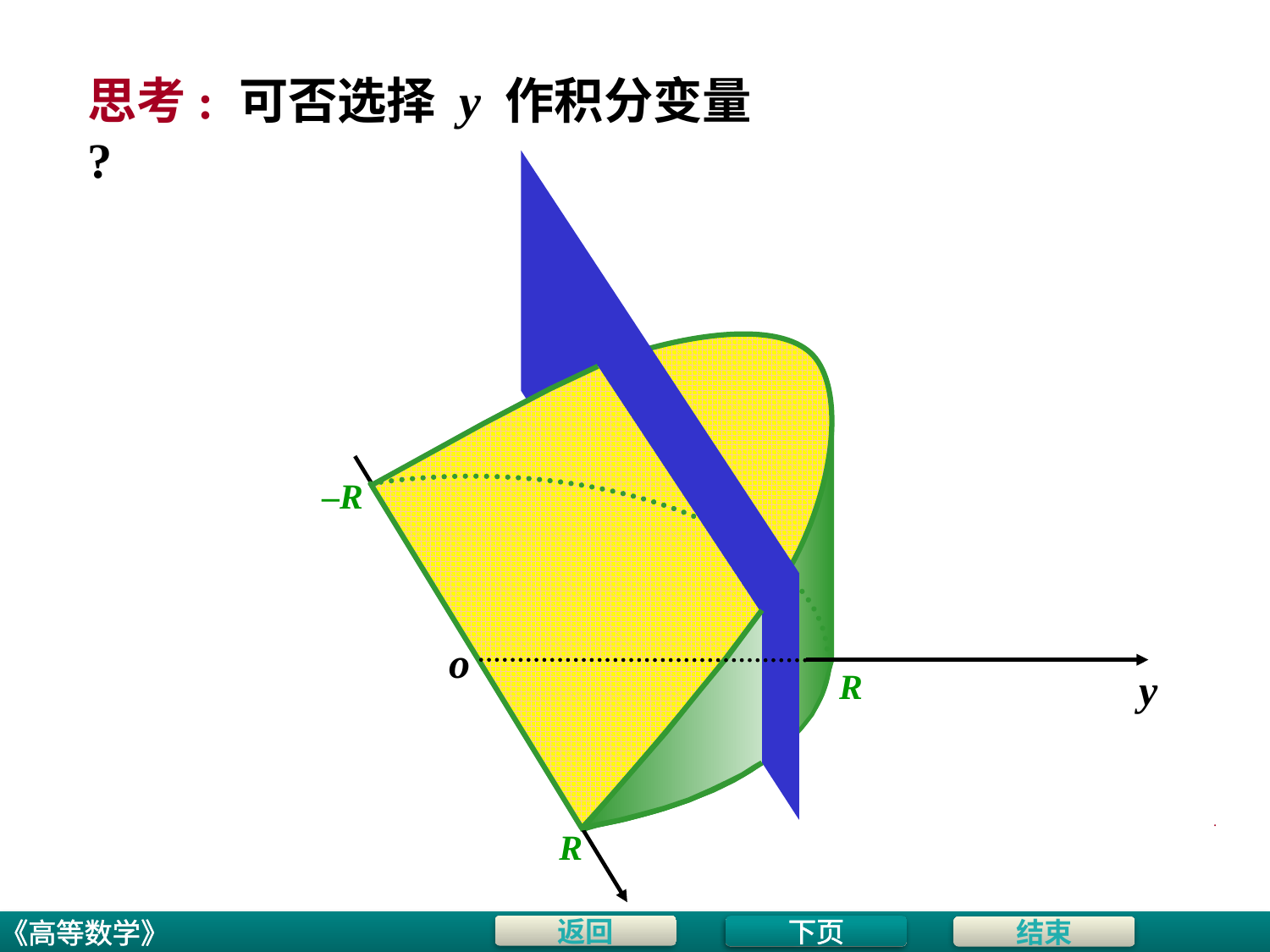

# 思考: 可否选择 y 作积分变量 ?

–R

o

y
R

.
R
下页